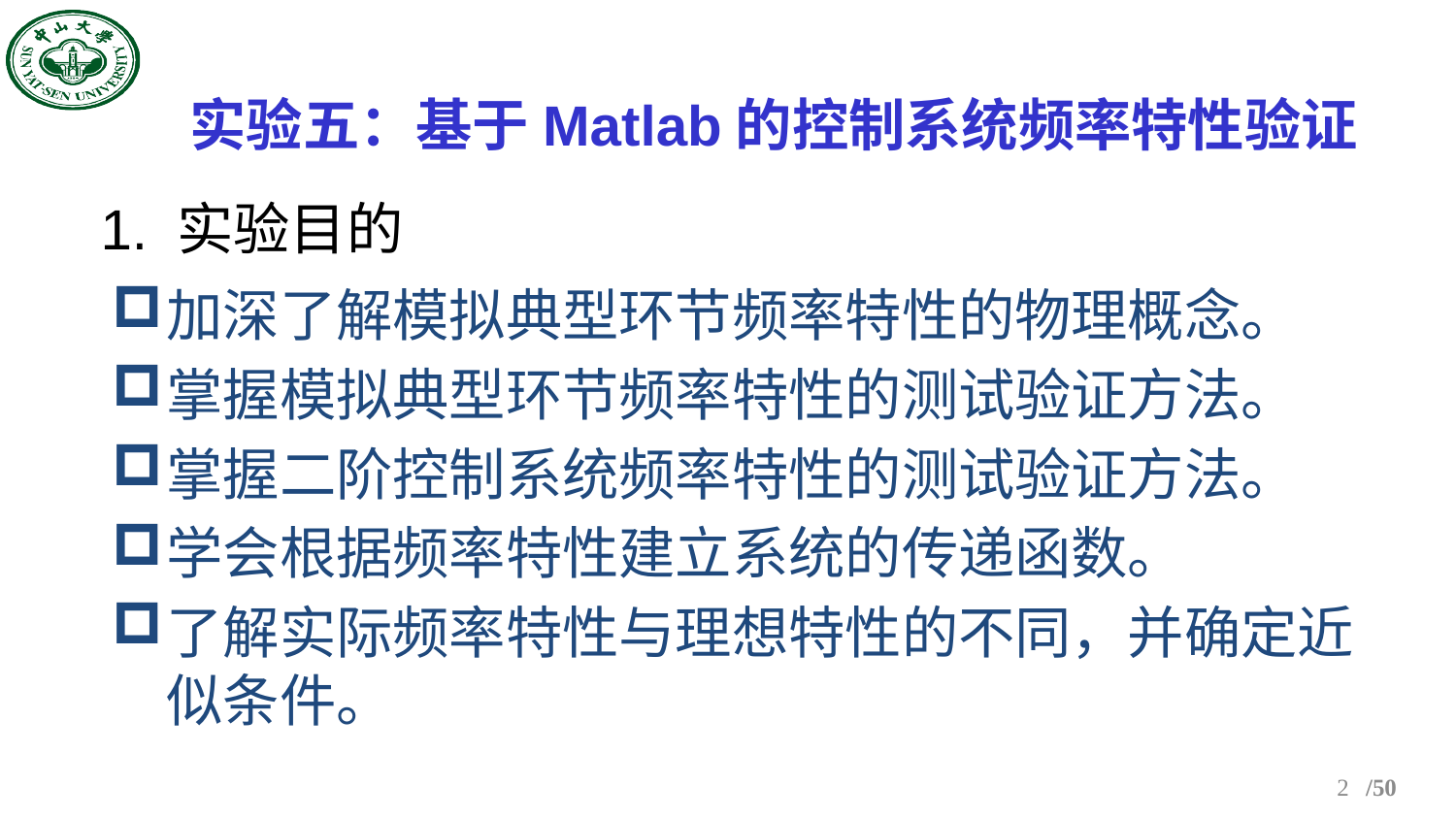

实验五：基于Matlab的控制系统频率特性验证
1. 实验目的
加深了解模拟典型环节频率特性的物理概念。
掌握模拟典型环节频率特性的测试验证方法。
掌握二阶控制系统频率特性的测试验证方法。
学会根据频率特性建立系统的传递函数。
了解实际频率特性与理想特性的不同，并确定近似条件。
2